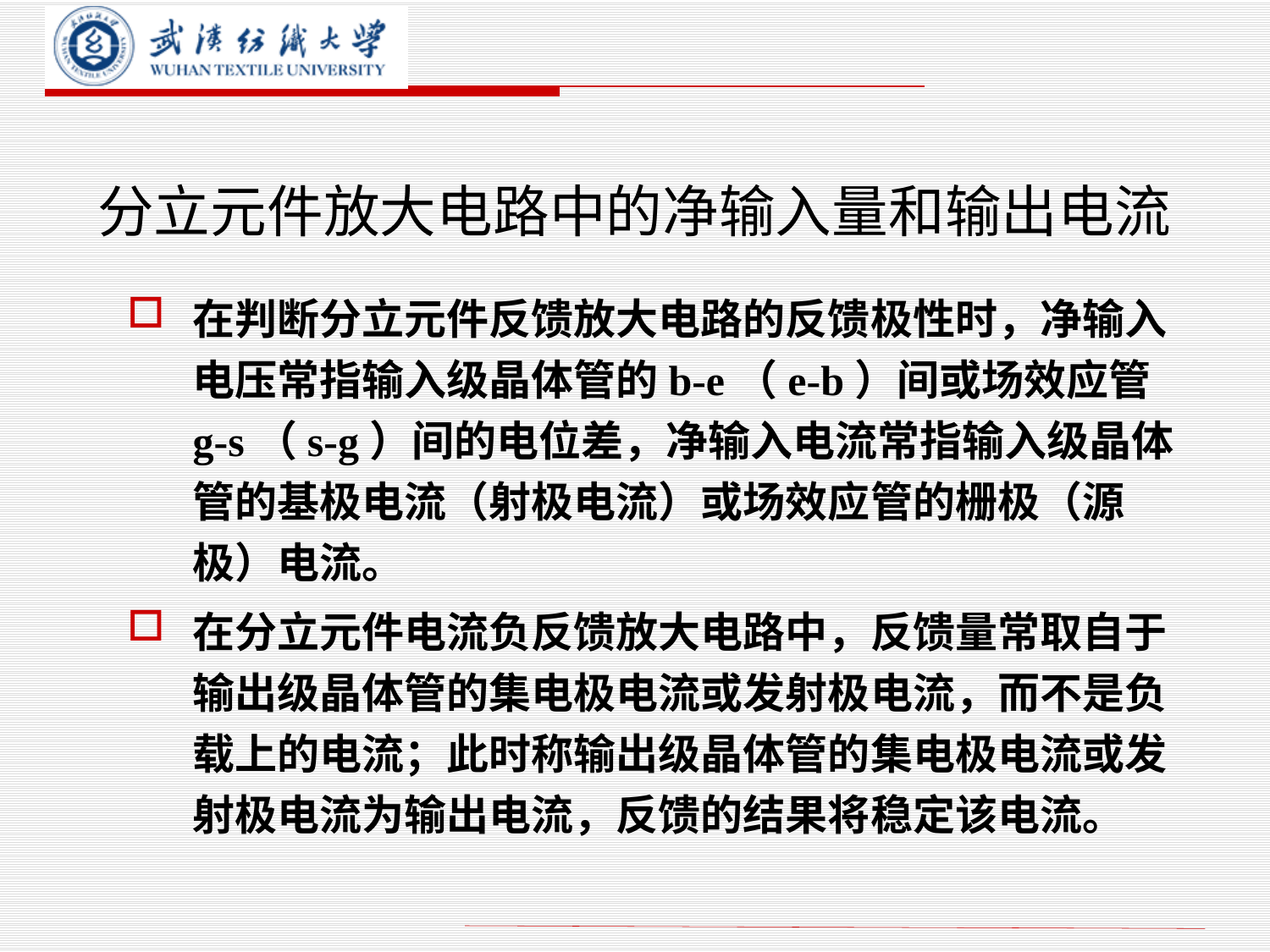

# 分立元件放大电路中的净输入量和输出电流
在判断分立元件反馈放大电路的反馈极性时，净输入电压常指输入级晶体管的b-e（e-b）间或场效应管g-s（s-g）间的电位差，净输入电流常指输入级晶体管的基极电流（射极电流）或场效应管的栅极（源极）电流。
在分立元件电流负反馈放大电路中，反馈量常取自于输出级晶体管的集电极电流或发射极电流，而不是负载上的电流；此时称输出级晶体管的集电极电流或发射极电流为输出电流，反馈的结果将稳定该电流。